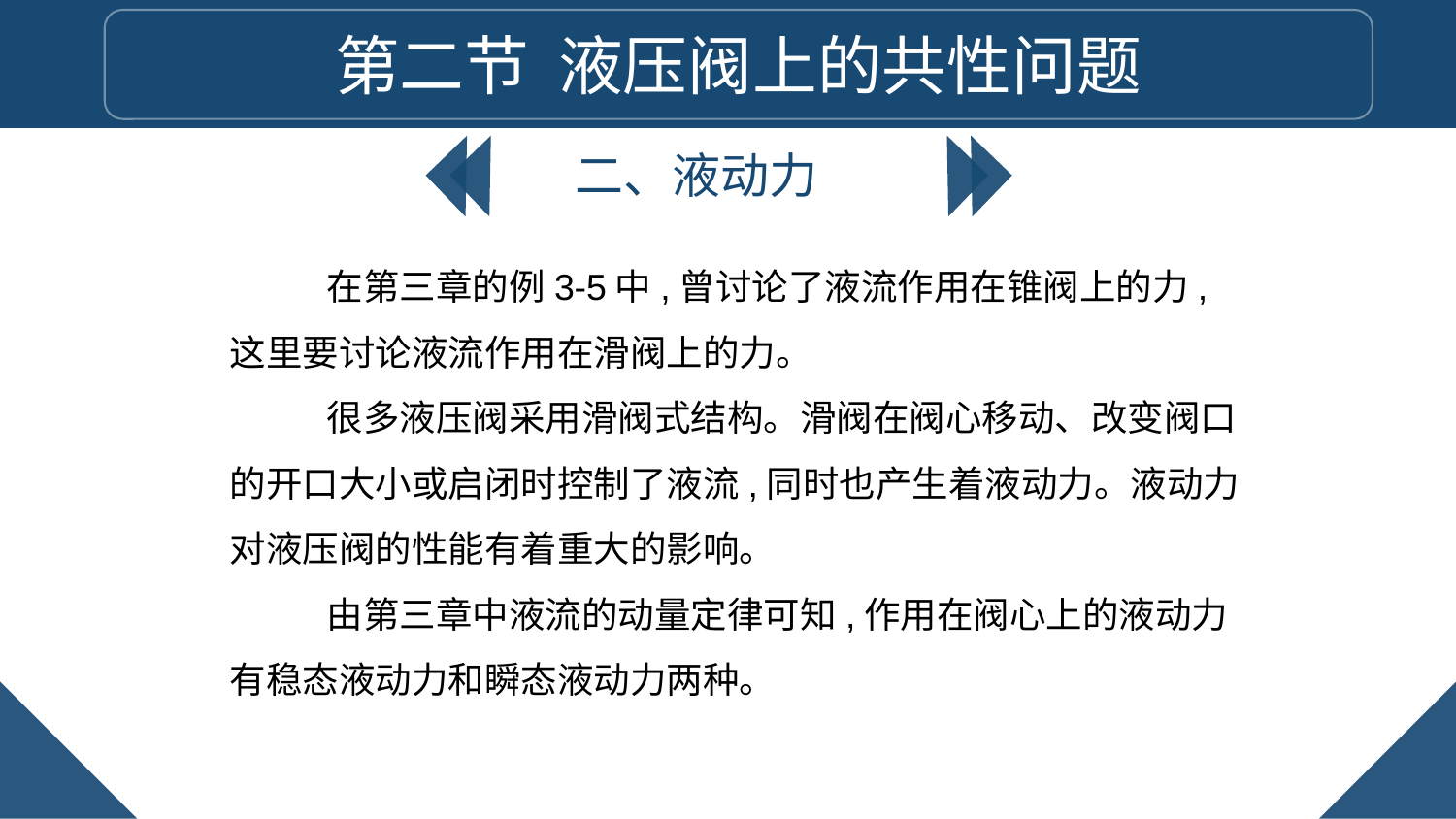

第二节  液压阀上的共性问题

二、液动力

在第三章的例3-5中,曾讨论了液流作用在锥阀上的力,这里要讨论液流作用在滑阀上的力。
很多液压阀采用滑阀式结构。滑阀在阀心移动、改变阀口的开口大小或启闭时控制了液流,同时也产生着液动力。液动力对液压阀的性能有着重大的影响。
由第三章中液流的动量定律可知,作用在阀心上的液动力有稳态液动力和瞬态液动力两种。